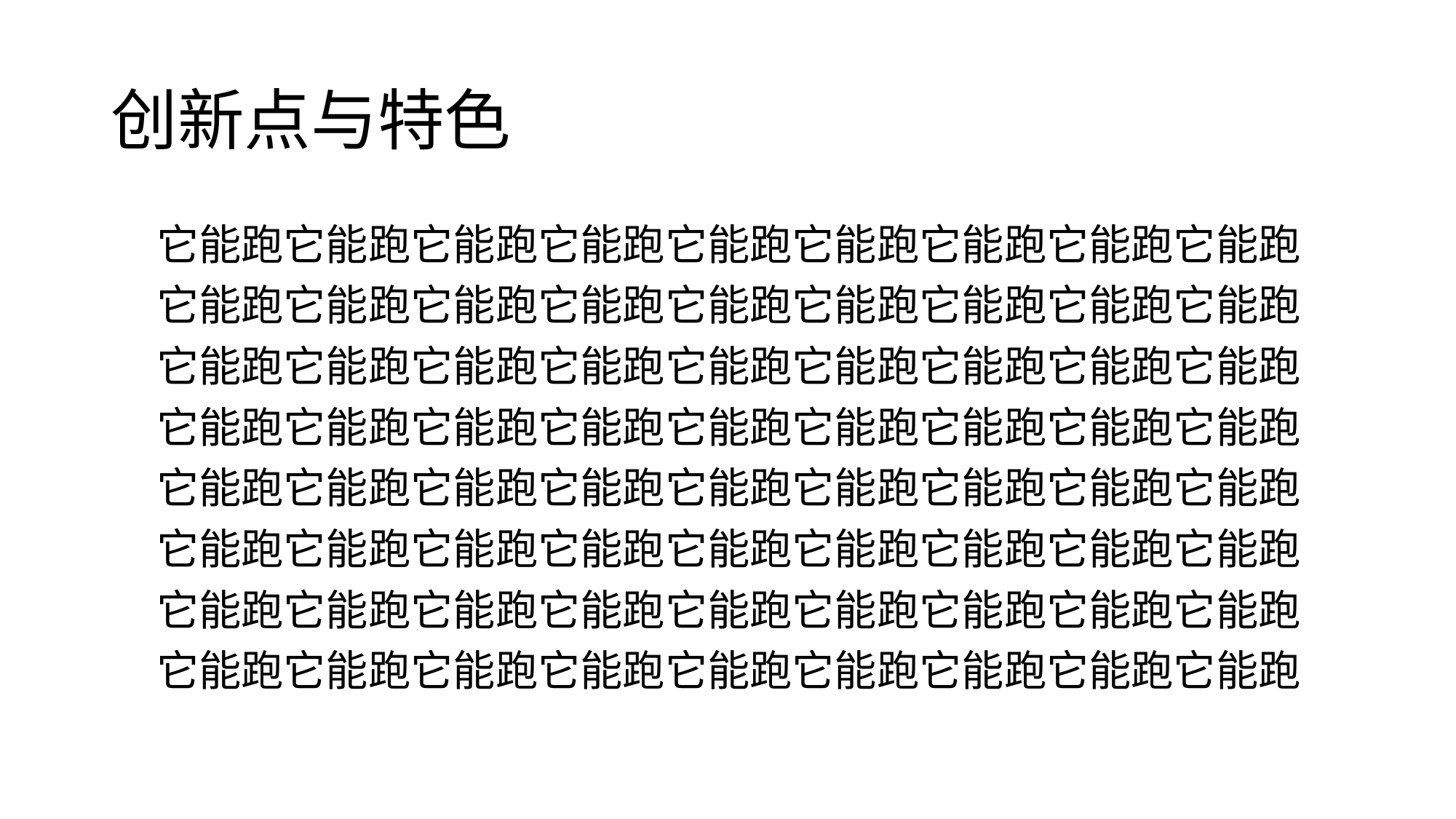

# 创新点与特色
它能跑它能跑它能跑它能跑它能跑它能跑它能跑它能跑它能跑
它能跑它能跑它能跑它能跑它能跑它能跑它能跑它能跑它能跑
它能跑它能跑它能跑它能跑它能跑它能跑它能跑它能跑它能跑
它能跑它能跑它能跑它能跑它能跑它能跑它能跑它能跑它能跑
它能跑它能跑它能跑它能跑它能跑它能跑它能跑它能跑它能跑
它能跑它能跑它能跑它能跑它能跑它能跑它能跑它能跑它能跑
它能跑它能跑它能跑它能跑它能跑它能跑它能跑它能跑它能跑
它能跑它能跑它能跑它能跑它能跑它能跑它能跑它能跑它能跑